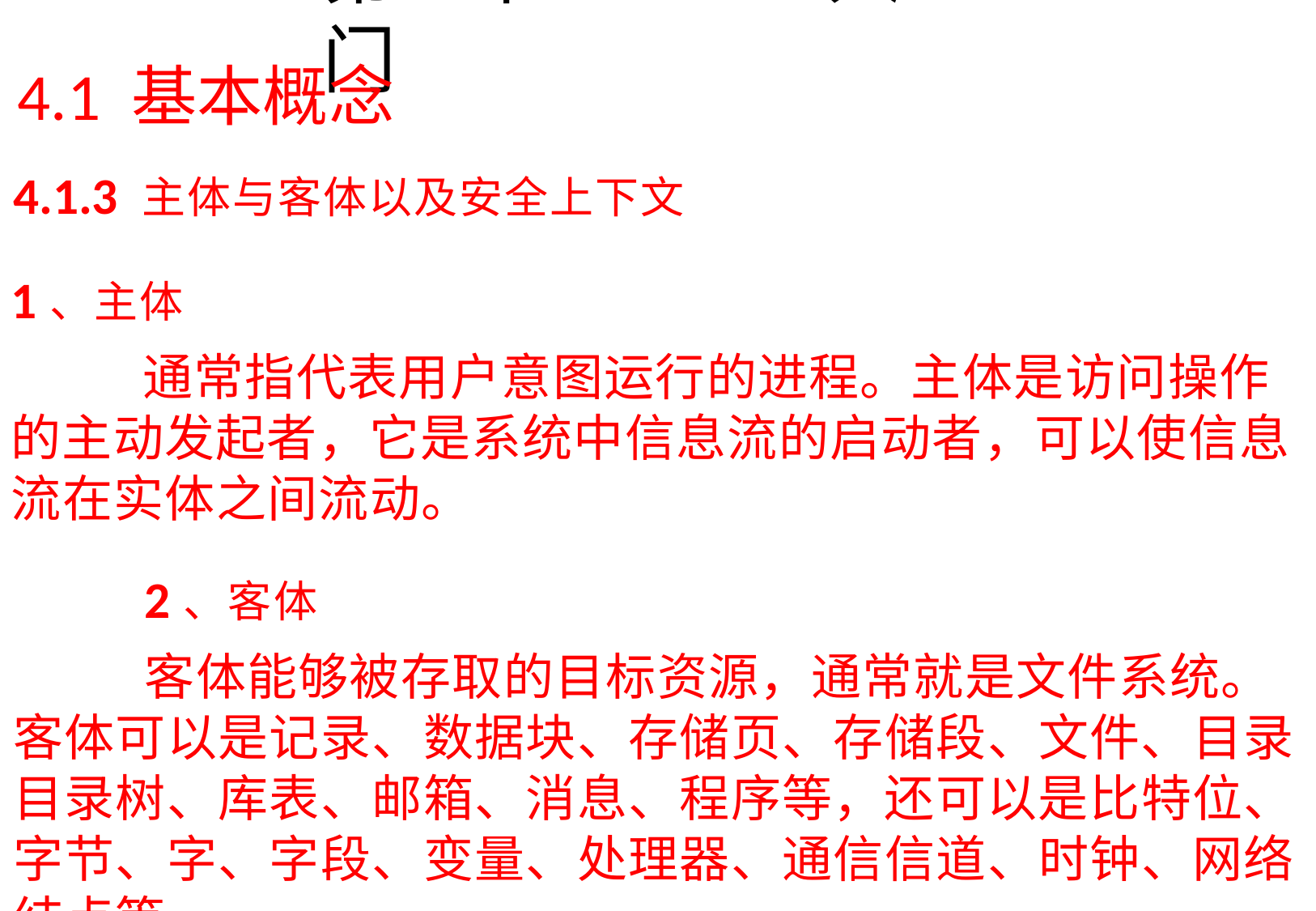

# 第4章SELinux入门
4.1 基本概念
4.1.3 主体与客体以及安全上下文
1、主体
通常指代表用户意图运行的进程。主体是访问操作 的主动发起者，它是系统中信息流的启动者，可以使信息 流在实体之间流动。
2、客体
客体能够被存取的目标资源，通常就是文件系统。 客体可以是记录、数据块、存储页、存储段、文件、目录 目录树、库表、邮箱、消息、程序等，还可以是比特位、 字节、字、字段、变量、处理器、通信信道、时钟、网络 结点等。